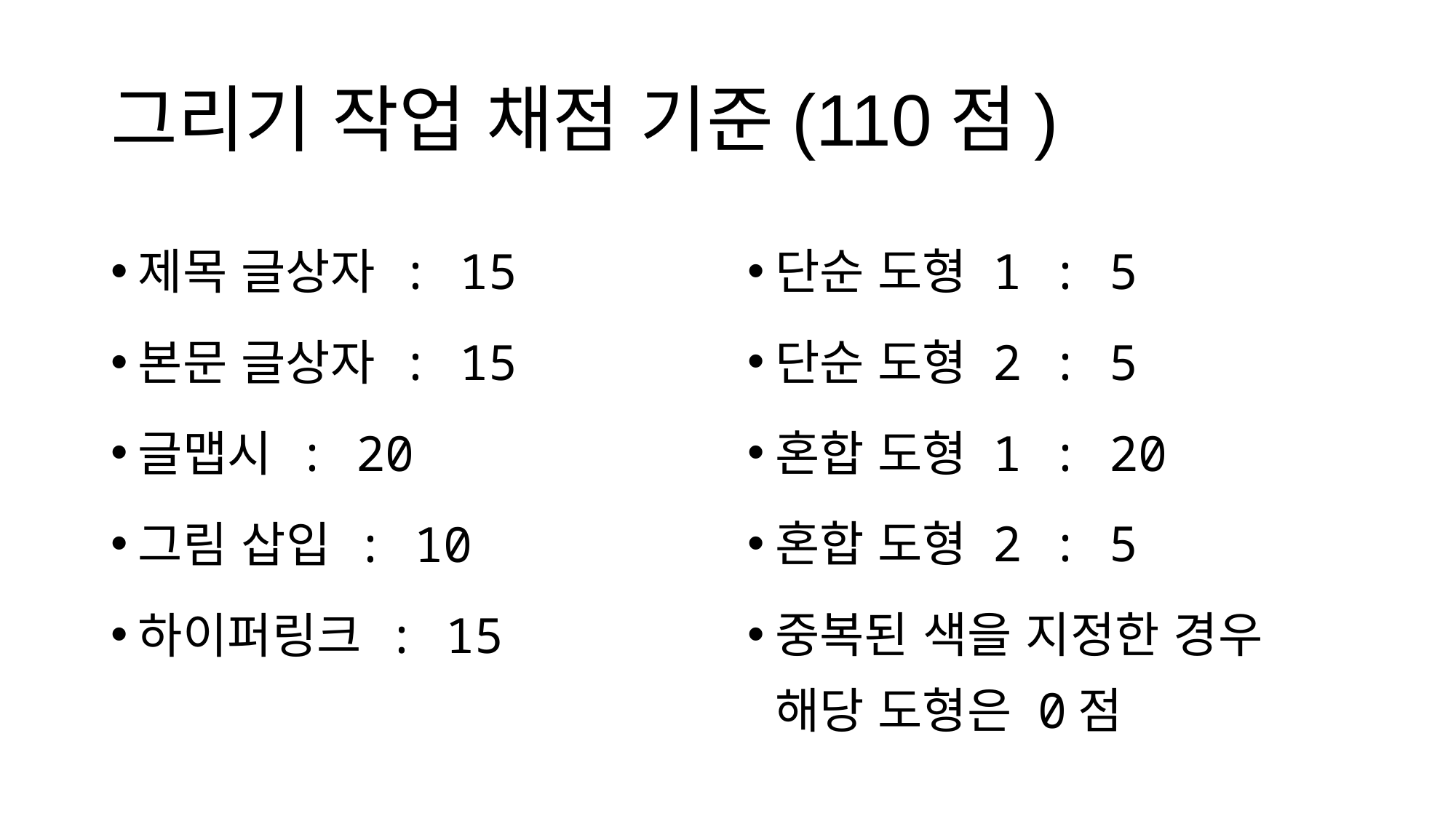

# 그리기 작업 채점 기준(110점)
제목 글상자 : 15
본문 글상자 : 15
글맵시 : 20
그림 삽입 : 10
하이퍼링크 : 15
단순 도형 1 : 5
단순 도형 2 : 5
혼합 도형 1 : 20
혼합 도형 2 : 5
중복된 색을 지정한 경우 해당 도형은 0점